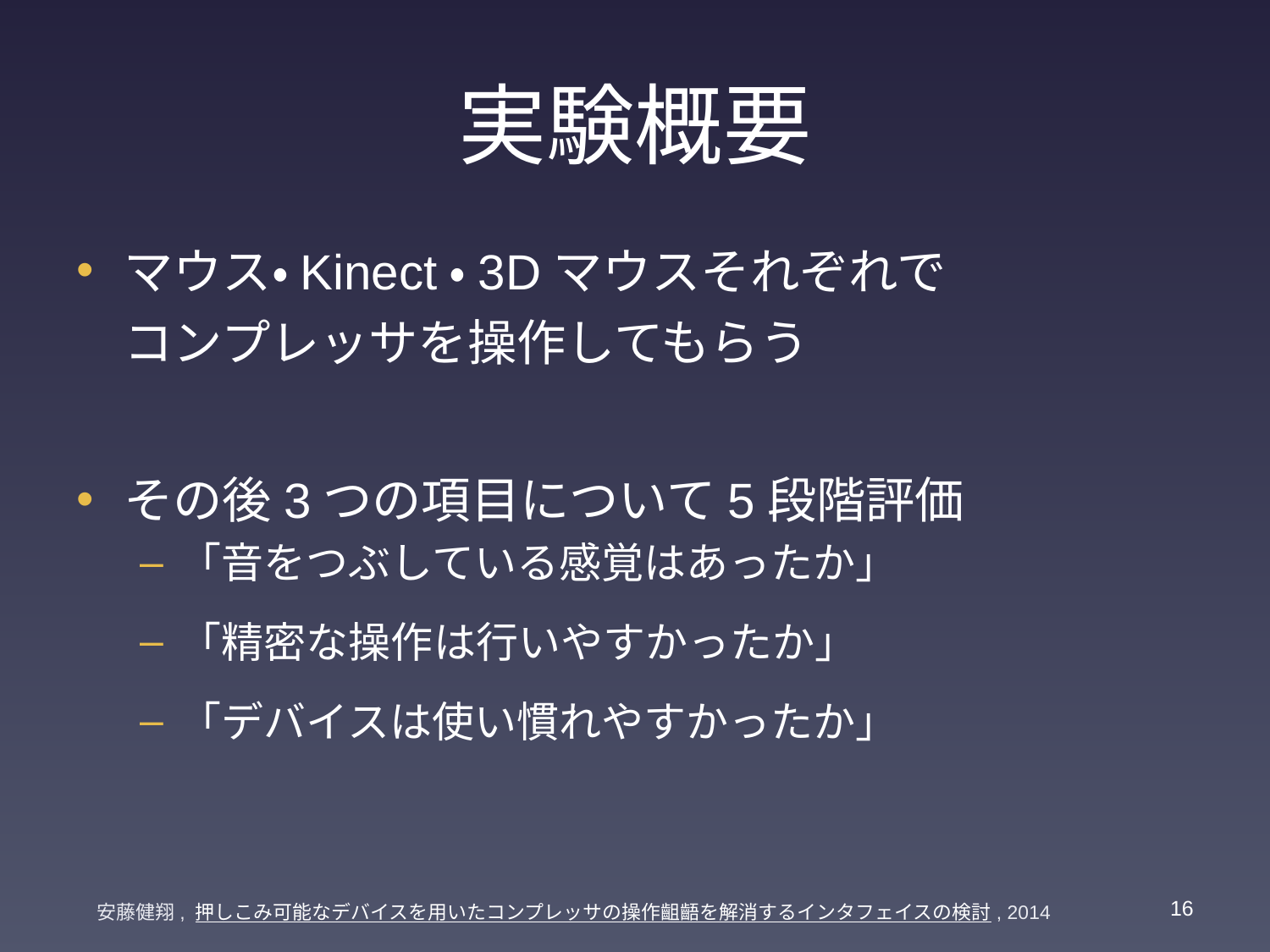

# 実験概要
マウス・Kinect・3Dマウスそれぞれで
コンプレッサを操作してもらう
その後3つの項目について5段階評価
「音をつぶしている感覚はあったか」
「精密な操作は行いやすかったか」
「デバイスは使い慣れやすかったか」
16
安藤健翔, 押しこみ可能なデバイスを用いたコンプレッサの操作齟齬を解消するインタフェイスの検討, 2014